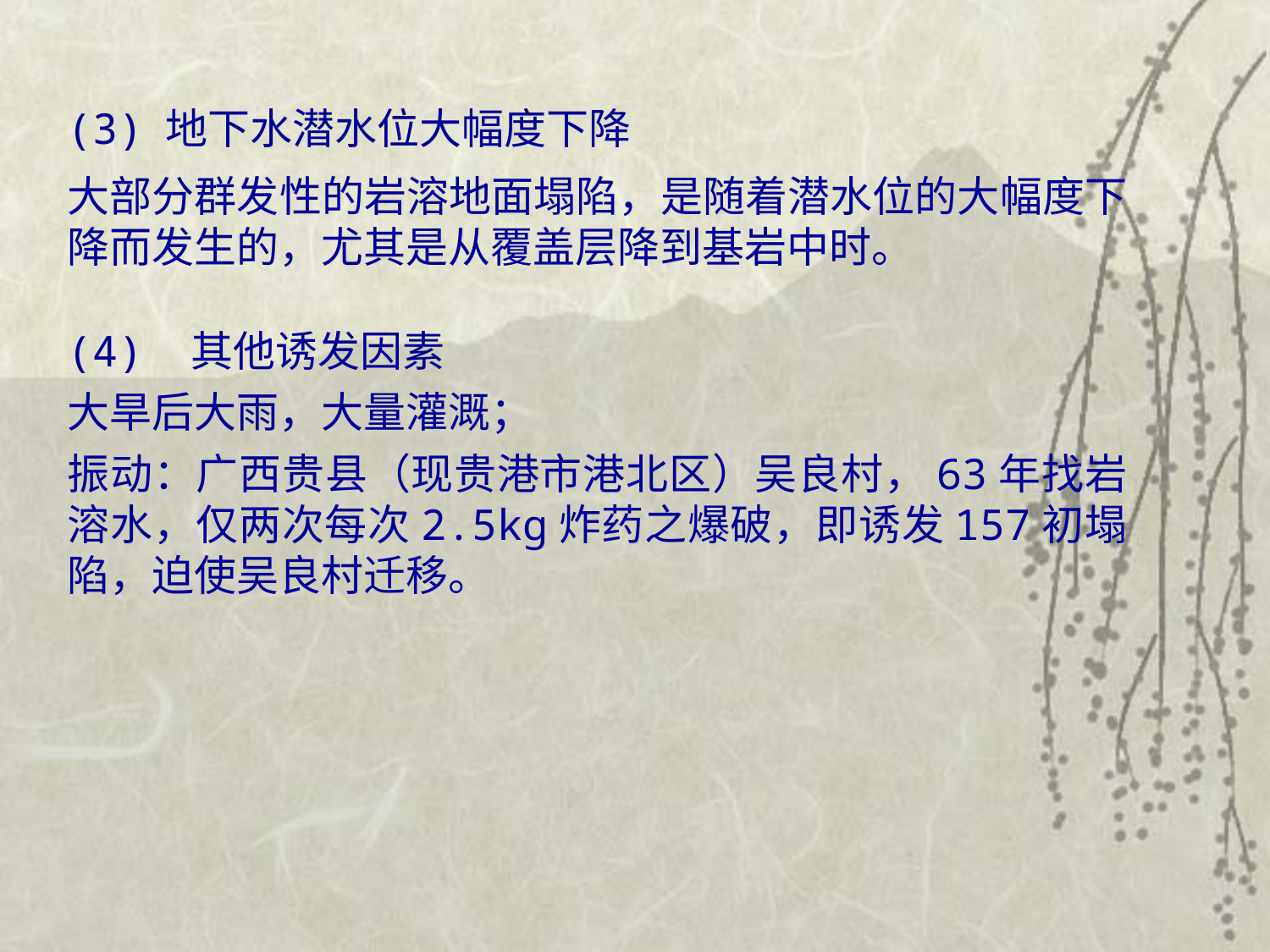

(3) 地下水潜水位大幅度下降
大部分群发性的岩溶地面塌陷，是随着潜水位的大幅度下降而发生的，尤其是从覆盖层降到基岩中时。
(4)  其他诱发因素
大旱后大雨，大量灌溉；
振动：广西贵县（现贵港市港北区）吴良村，63年找岩溶水，仅两次每次2.5kg炸药之爆破，即诱发157初塌陷，迫使吴良村迁移。